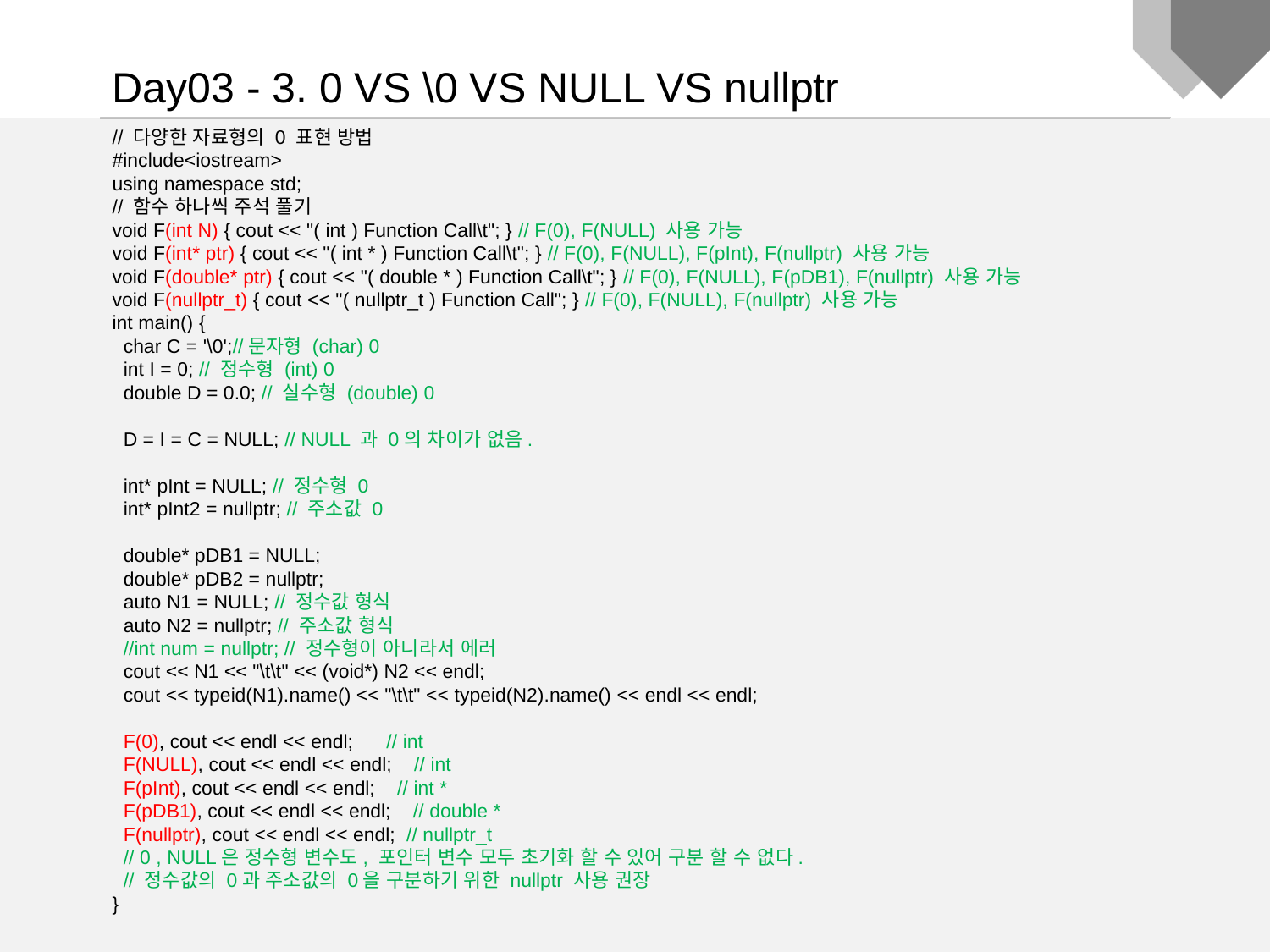

Day03 - 3. 0 VS \0 VS NULL VS nullptr
// 다양한 자료형의 0 표현 방법
#include<iostream>
using namespace std;
// 함수 하나씩 주석 풀기
void F(int N) { cout << "( int ) Function Call\t"; } // F(0), F(NULL) 사용 가능
void F(int* ptr) { cout << "( int * ) Function Call\t"; } // F(0), F(NULL), F(pInt), F(nullptr) 사용 가능
void F(double* ptr) { cout << "( double * ) Function Call\t"; } // F(0), F(NULL), F(pDB1), F(nullptr) 사용 가능
void F(nullptr_t) { cout << "( nullptr_t ) Function Call"; } // F(0), F(NULL), F(nullptr) 사용 가능
int main() {
  char C = '\0';//문자형 (char) 0
  int I = 0; // 정수형 (int) 0
  double D = 0.0; // 실수형 (double) 0

  D = I = C = NULL; // NULL 과 0의 차이가 없음.

  int* pInt = NULL; // 정수형 0
  int* pInt2 = nullptr; // 주소값 0

  double* pDB1 = NULL;
  double* pDB2 = nullptr;
  auto N1 = NULL; // 정수값 형식
  auto N2 = nullptr; // 주소값 형식
  //int num = nullptr; // 정수형이 아니라서 에러
  cout << N1 << "\t\t" << (void*) N2 << endl;
  cout << typeid(N1).name() << "\t\t" << typeid(N2).name() << endl << endl;

  F(0), cout << endl << endl;      // int
  F(NULL), cout << endl << endl;    // int
  F(pInt), cout << endl << endl;    // int *
  F(pDB1), cout << endl << endl;    // double *
  F(nullptr), cout << endl << endl;  // nullptr_t
  // 0 , NULL은 정수형 변수도, 포인터 변수 모두 초기화 할 수 있어 구분 할 수 없다.
  // 정수값의 0과 주소값의 0을 구분하기 위한 nullptr 사용 권장
}